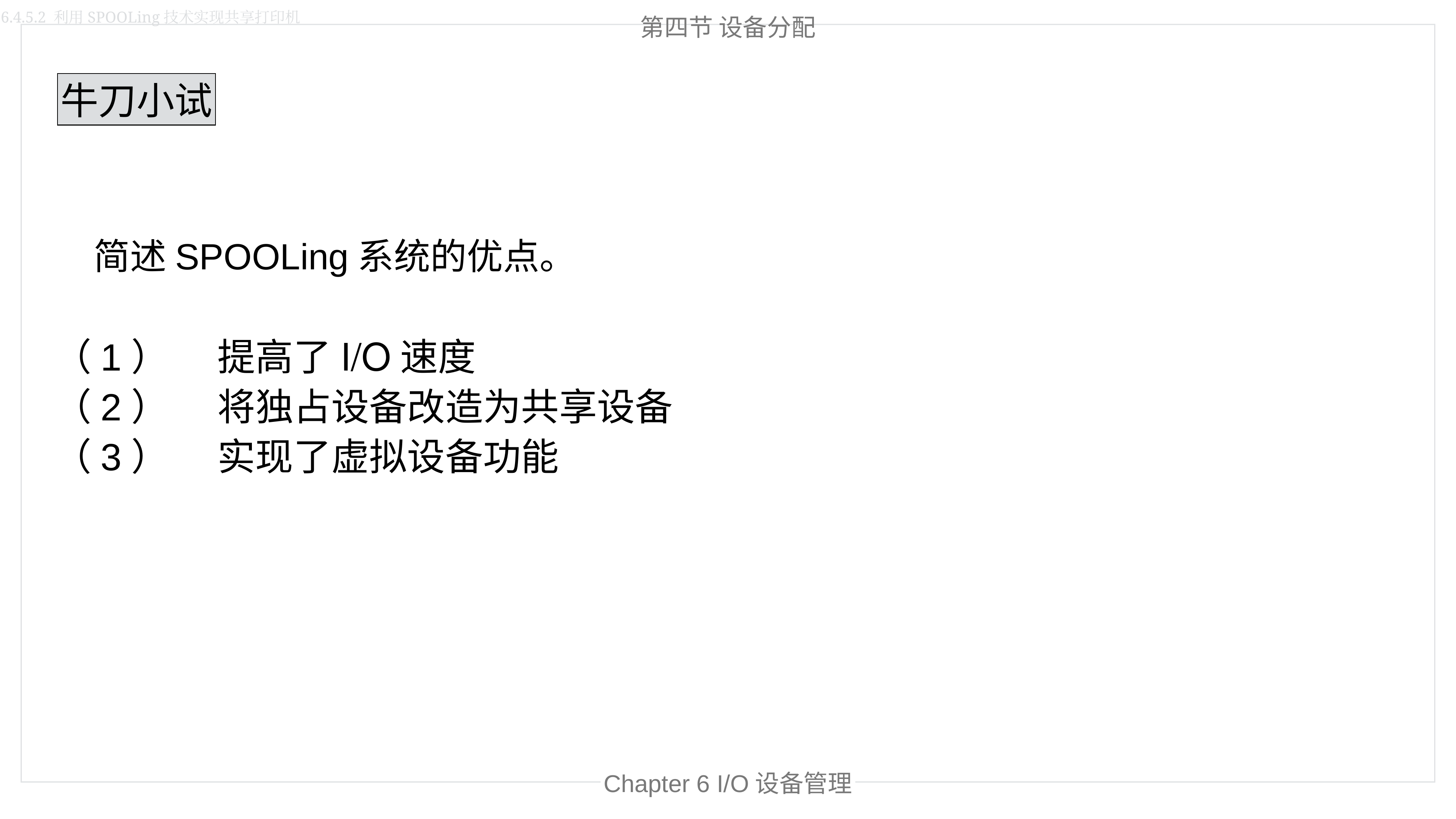

6.4.5.2 利用SPOOLing技术实现共享打印机
第四节 设备分配

牛刀小试
简述SPOOLing系统的优点。
（1）	提高了I/O速度
（2）	将独占设备改造为共享设备
（3）	实现了虚拟设备功能
Chapter 6 I/O设备管理